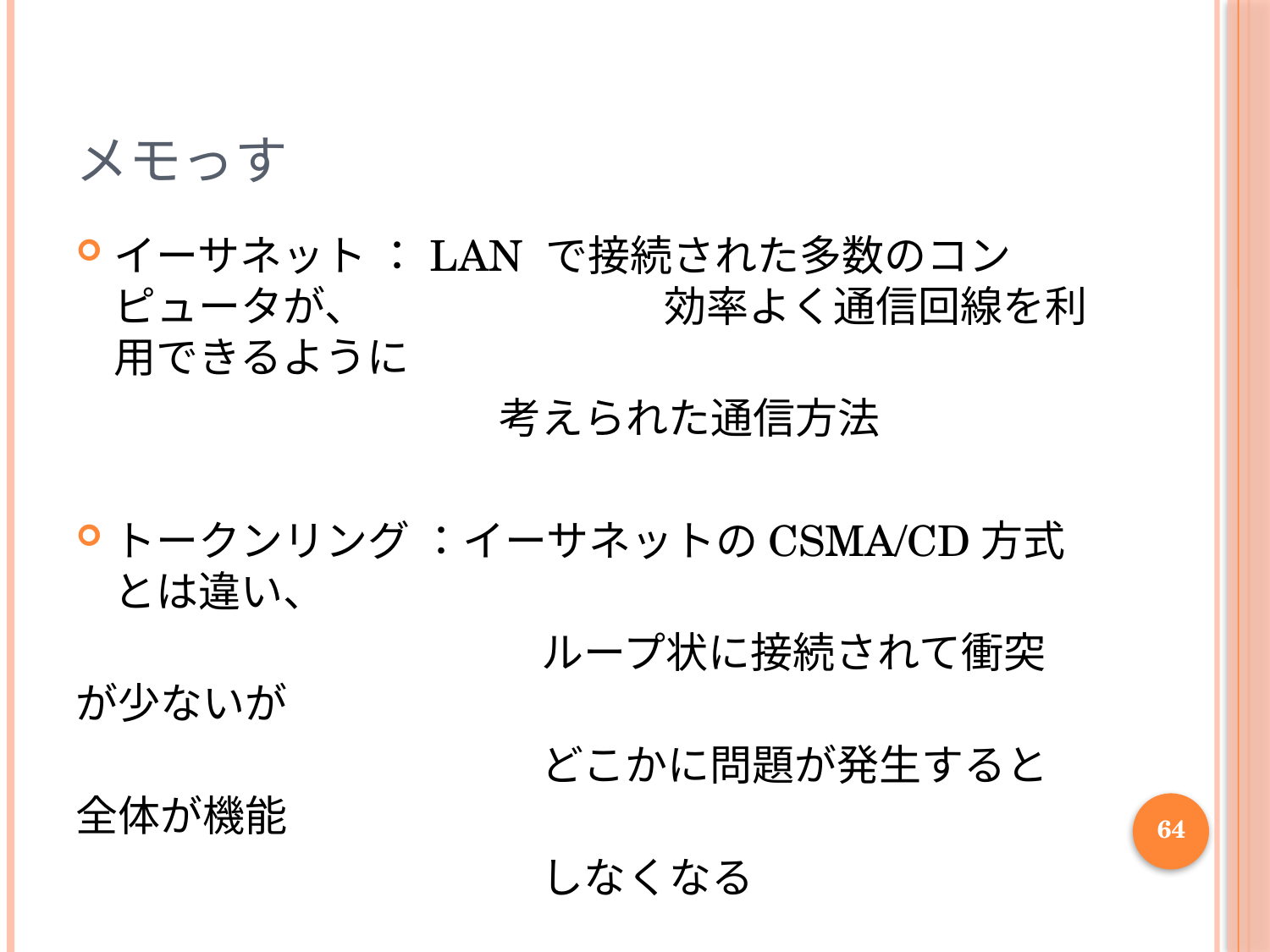

# メモっす
イーサネット ：LAN で接続された多数のコンピュータが、 　		　効率よく通信回線を利用できるように
　　　　　　　　　　考えられた通信方法

トークンリング ：イーサネットのCSMA/CD方式とは違い、
　　　　　　　　　　　ループ状に接続されて衝突が少ないが
　　　　　　　　　　　どこかに問題が発生すると全体が機能
　　　　　　　　　　　しなくなる
64